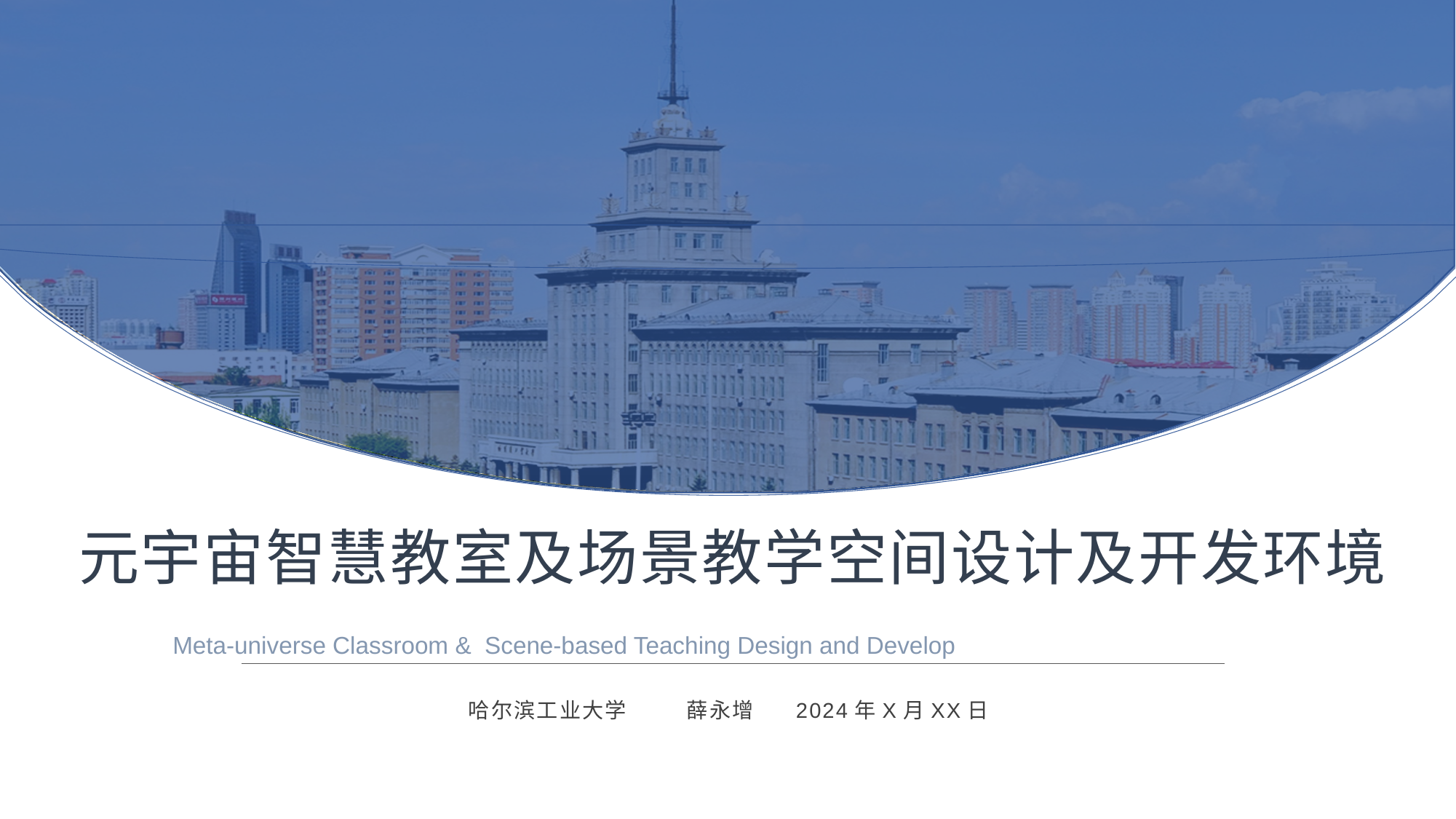

元宇宙智慧教室及场景教学空间设计及开发环境
Meta-universe Classroom &  Scene-based Teaching Design and Develop
哈尔滨工业大学	薛永增	2024年X月XX日